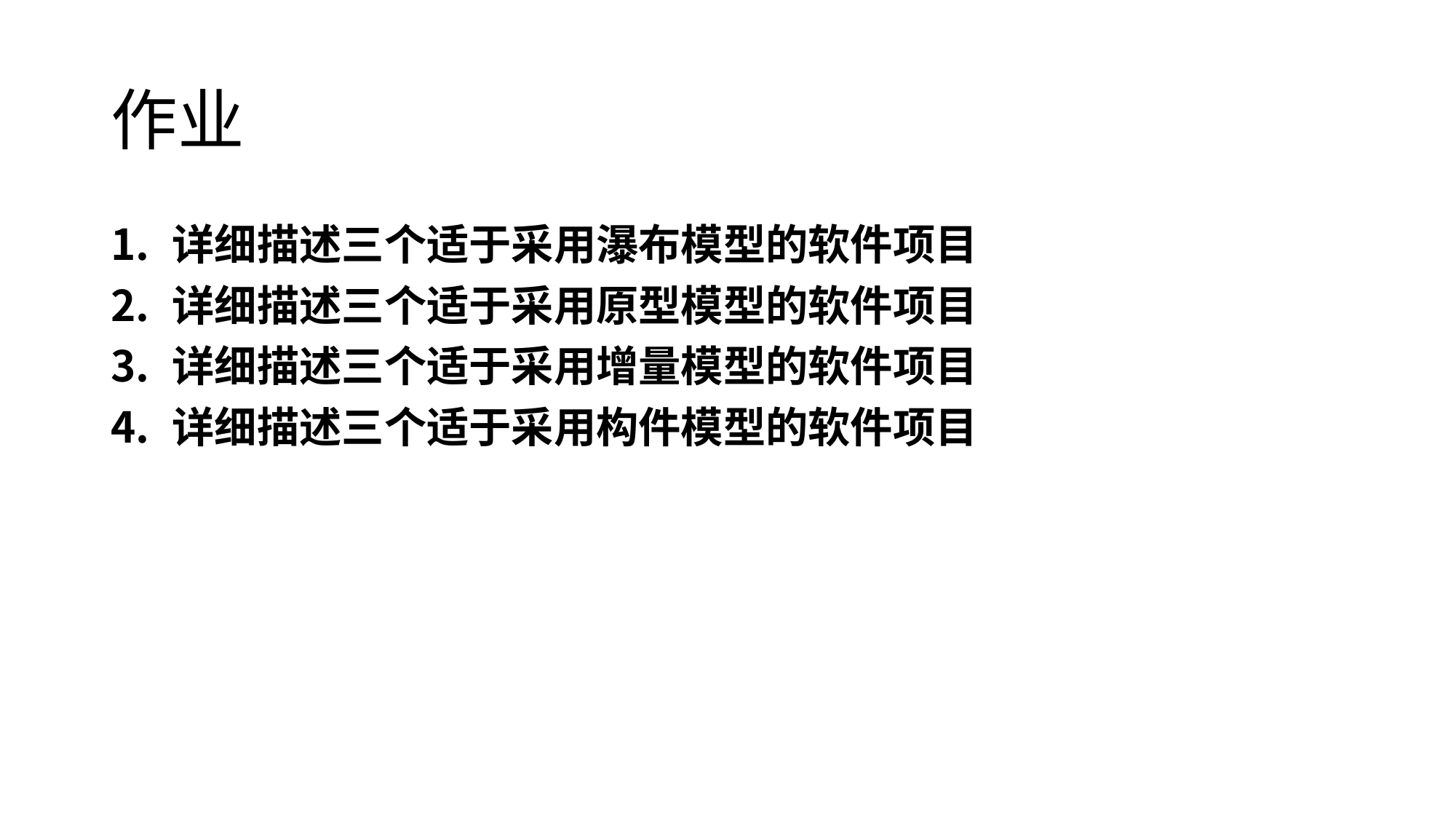

# 作业
详细描述三个适于采用瀑布模型的软件项目
详细描述三个适于采用原型模型的软件项目
详细描述三个适于采用增量模型的软件项目
详细描述三个适于采用构件模型的软件项目